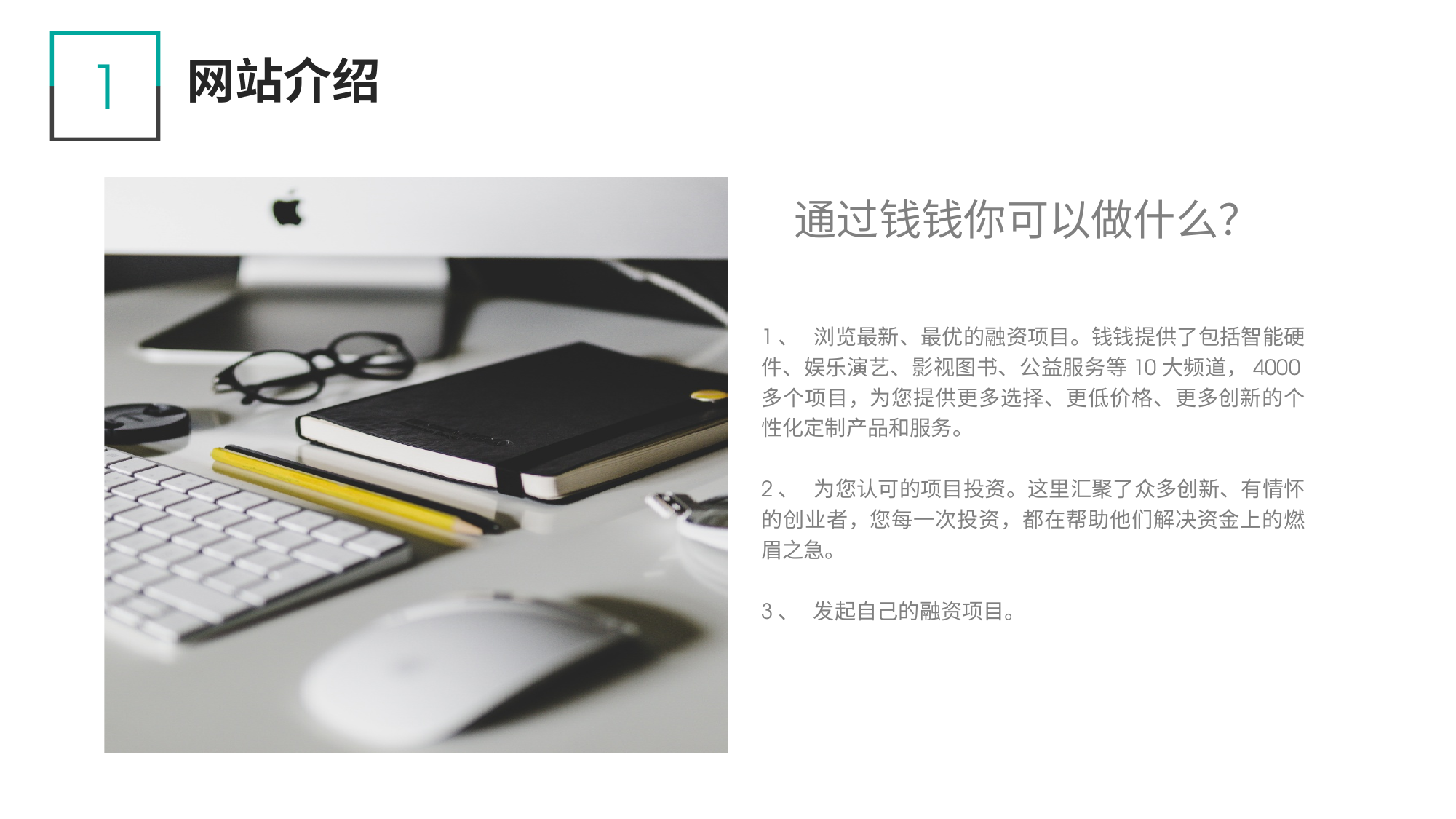

1
网站介绍

      通过钱钱你可以做什么？
1、   浏览最新、最优的融资项目。钱钱提供了包括智能硬件、娱乐演艺、影视图书、公益服务等10大频道，4000多个项目，为您提供更多选择、更低价格、更多创新的个性化定制产品和服务。

2、   为您认可的项目投资。这里汇聚了众多创新、有情怀的创业者，您每一次投资，都在帮助他们解决资金上的燃眉之急。

3、   发起自己的融资项目。